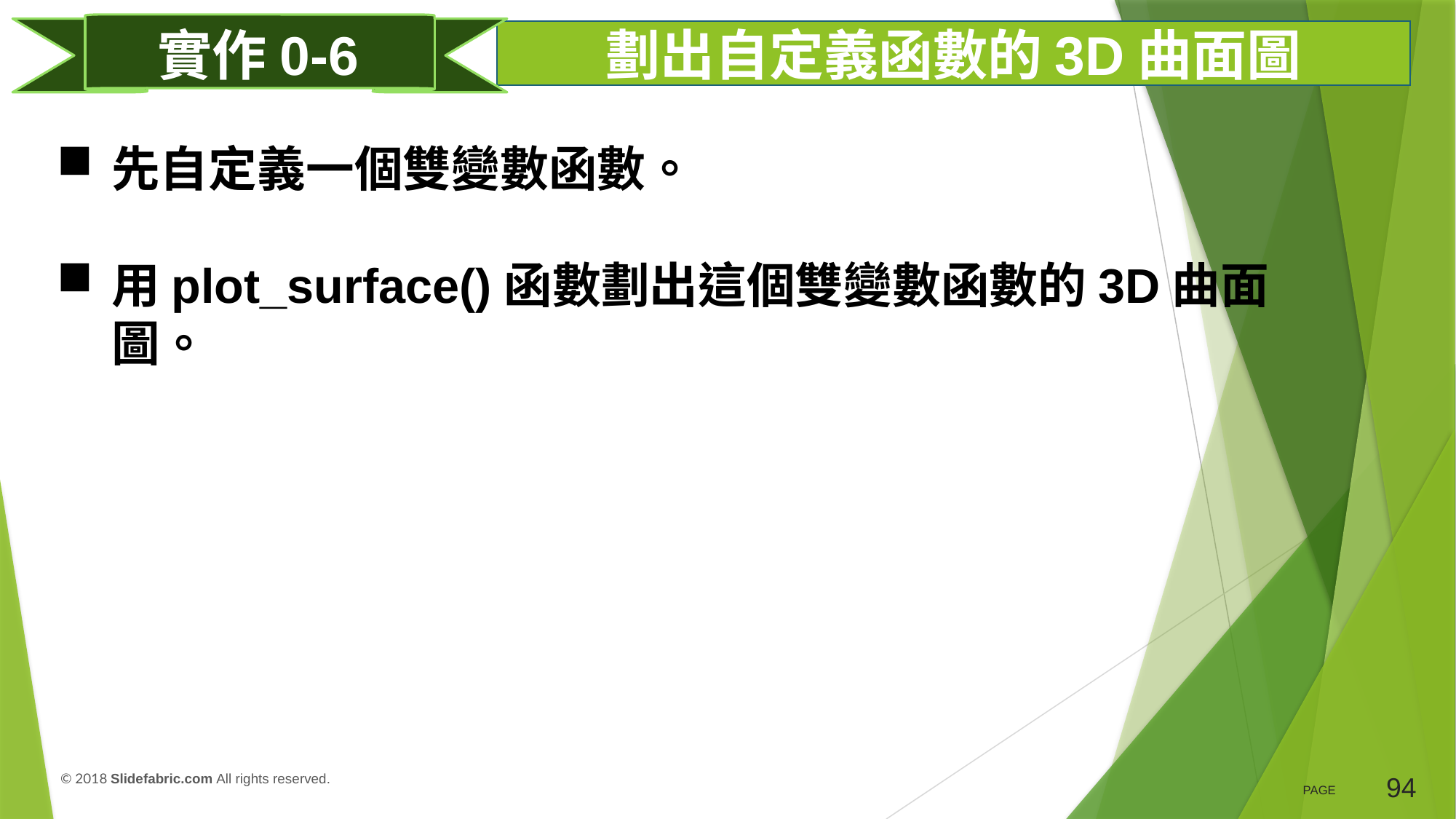

實作0-6
劃出自定義函數的3D曲面圖
先自定義一個雙變數函數。

用plot_surface()函數劃出這個雙變數函數的3D曲面圖。